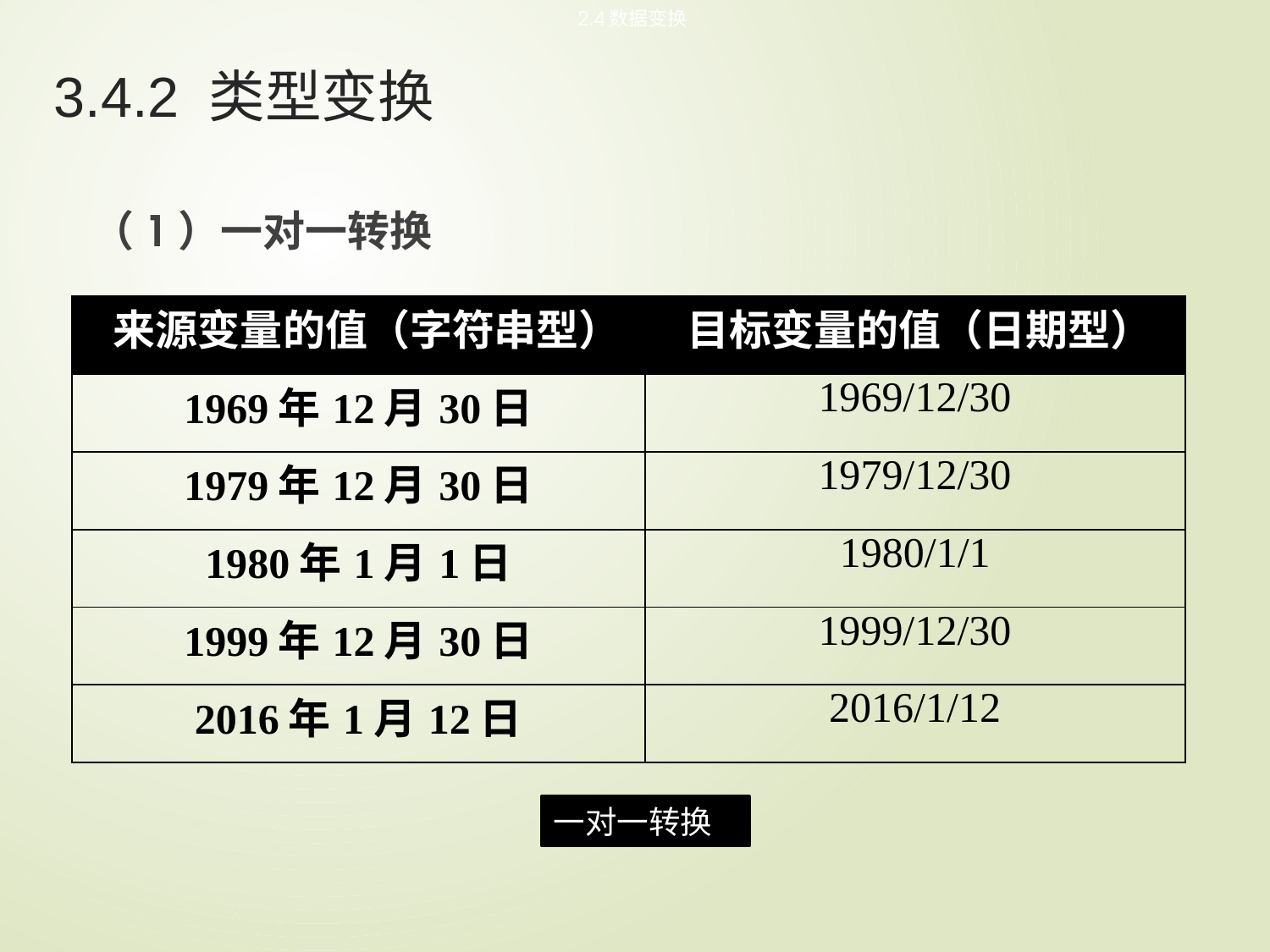

2.4数据变换

# 3.4.2 类型变换
（1）一对一转换
| 来源变量的值（字符串型） | 目标变量的值（日期型） |
| --- | --- |
| 1969年12月30日 | 1969/12/30 |
| 1979年12月30日 | 1979/12/30 |
| 1980年1月1日 | 1980/1/1 |
| 1999年12月30日 | 1999/12/30 |
| 2016年1月12日 | 2016/1/12 |
一对一转换